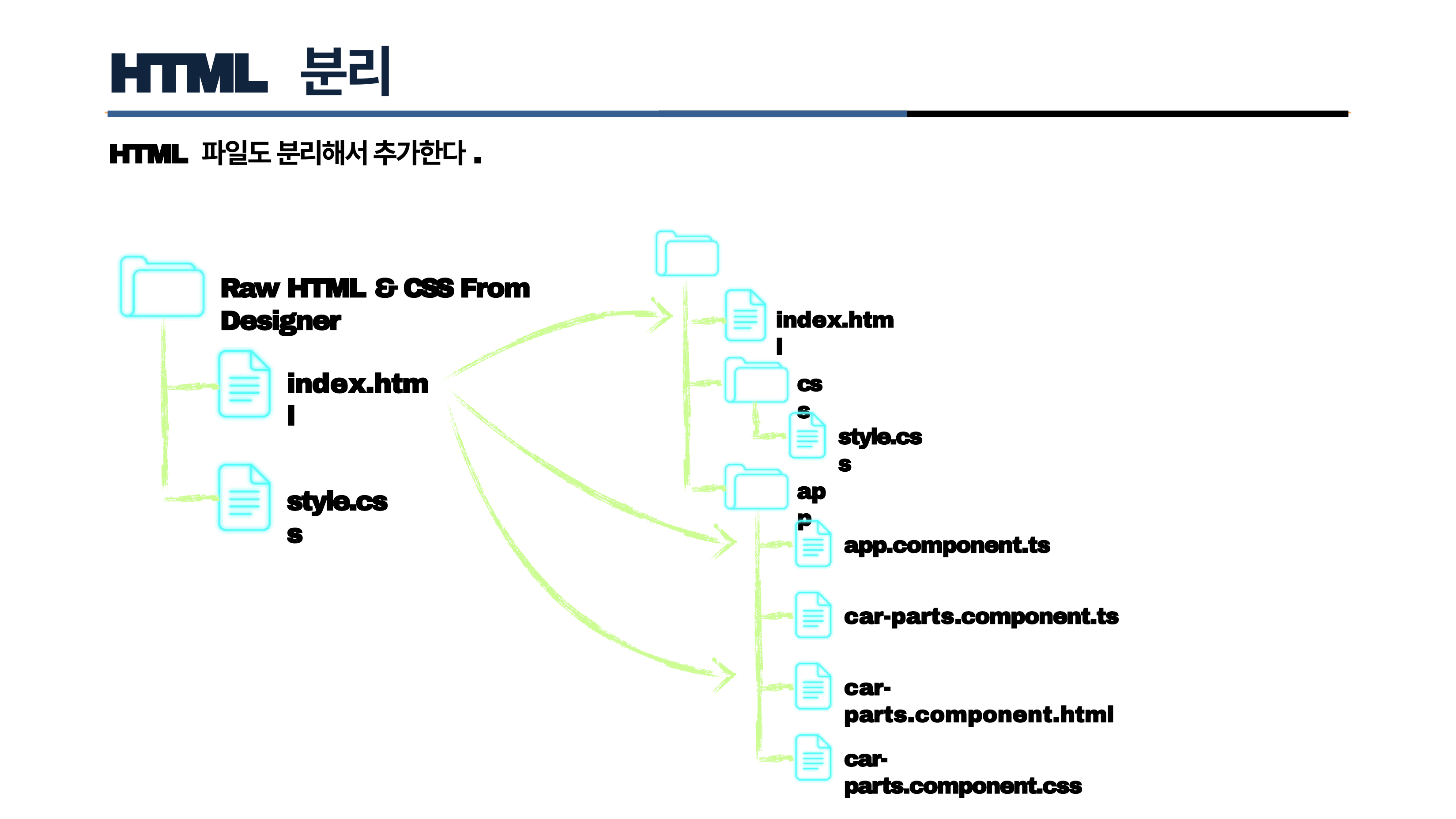

# HTML 분리
HTML 파일도 분리해서 추가한다.

Raw HTML & CSS From Designer

index.html

index.html
css

style.css

app
style.css

app.component.ts

car-parts.component.ts

car-parts.component.html

car-parts.component.css